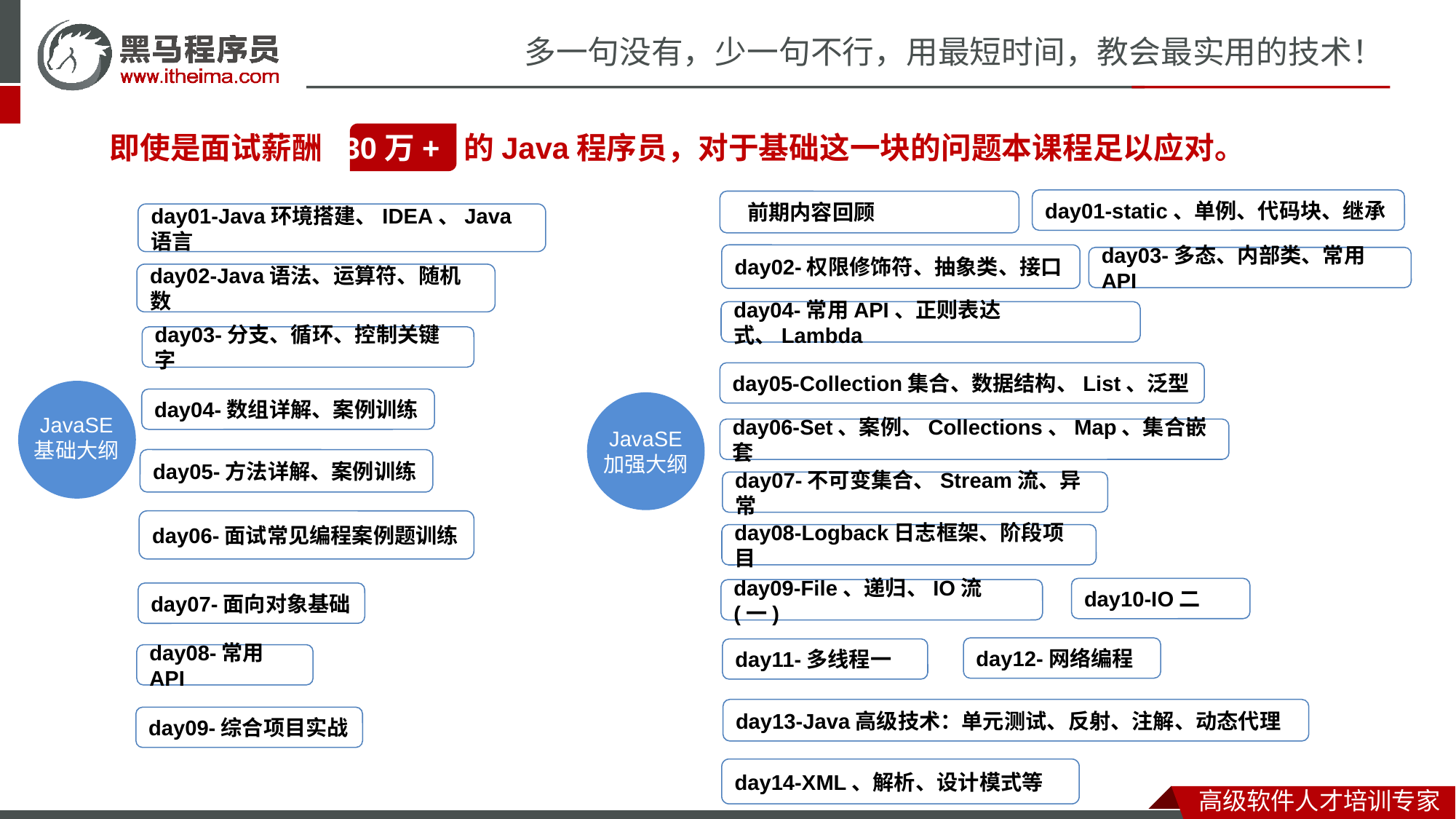

即使是面试薪酬  30万+  的Java程序员，对于基础这一块的问题本课程足以应对。

day01-static、单例、代码块、继承
  前期内容回顾
day01-Java环境搭建、IDEA、Java语言
day02-权限修饰符、抽象类、接口
day03-多态、内部类、常用API
day02-Java语法、运算符、随机数
day04-常用API、正则表达式、Lambda
day03-分支、循环、控制关键字
day05-Collection集合、数据结构、List、泛型

day04-数组详解、案例训练

JavaSE
基础大纲
day06-Set、案例、Collections、Map、集合嵌套
JavaSE
加强大纲
day05-方法详解、案例训练
day07-不可变集合、Stream流、异常
day06-面试常见编程案例题训练
day08-Logback日志框架、阶段项目
day10-IO二
day09-File、递归、IO流(一)
day07-面向对象基础
day12-网络编程
day11-多线程一
day08-常用API
day13-Java高级技术：单元测试、反射、注解、动态代理
day09-综合项目实战
day14-XML、解析、设计模式等